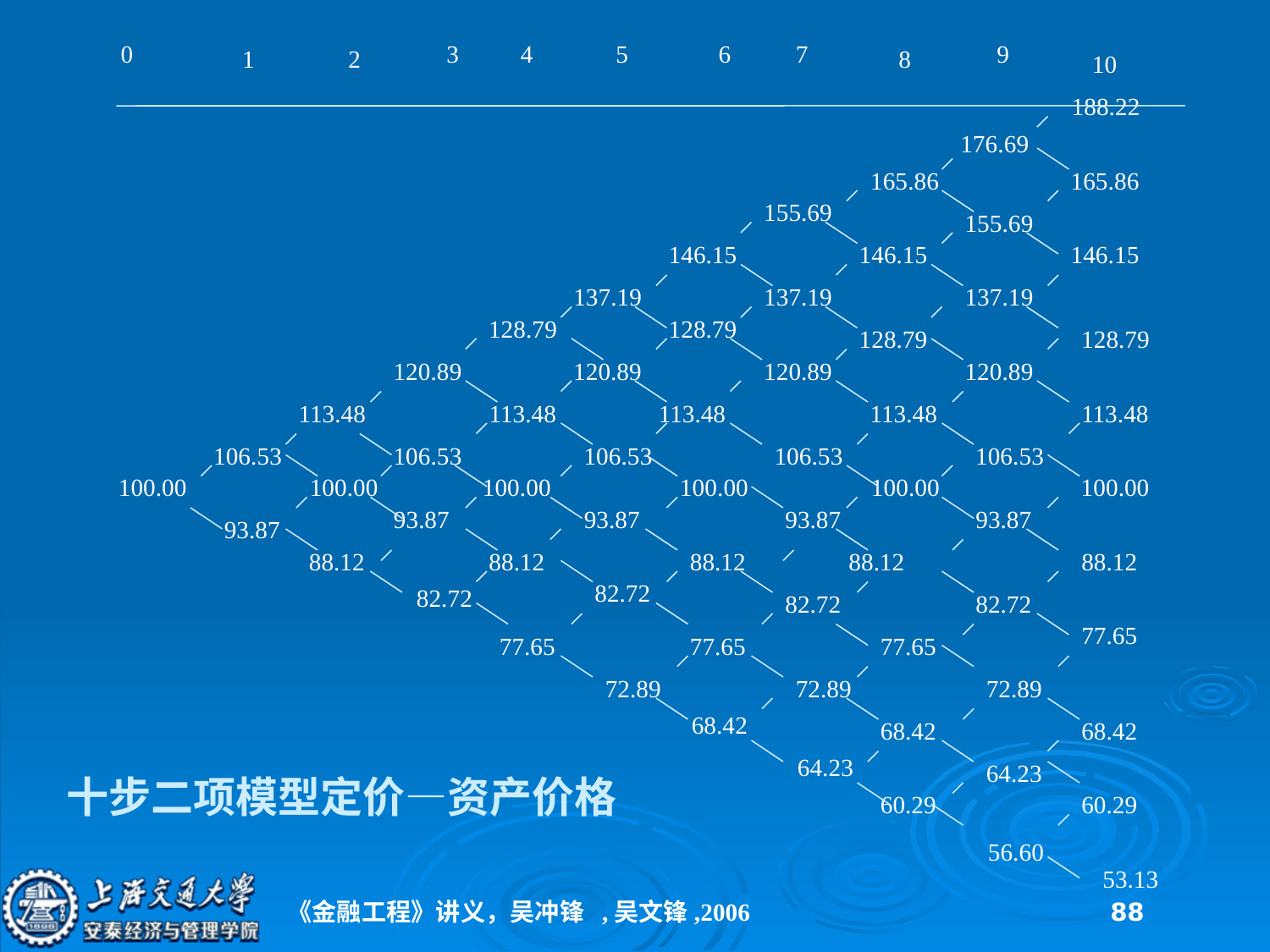

0
3
4
5
6
7
9
1
2
8
10
188.22

176.69

165.86

165.86
155.69

155.69

146.15
146.15

146.15

137.19

137.19
137.19

128.79

128.79

128.79
128.79

120.89
120.89
120.89

120.89

113.48

113.48
113.48
113.48

113.48

106.53

106.53
106.53
106.53

106.53

100.00                    100.00                 100.00                     100.00                    100.00                       100.00

93.87

93.87

93.87

93.87

93.87

88.12
88.12
88.12
88.12

88.12

82.72

82.72
82.72

82.72

77.65
77.65
77.65

77.65

72.89
72.89

72.89

68.42
68.42

68.42

64.23

64.23

十步二项模型定价—资产价格

60.29

60.29

56.60

53.13